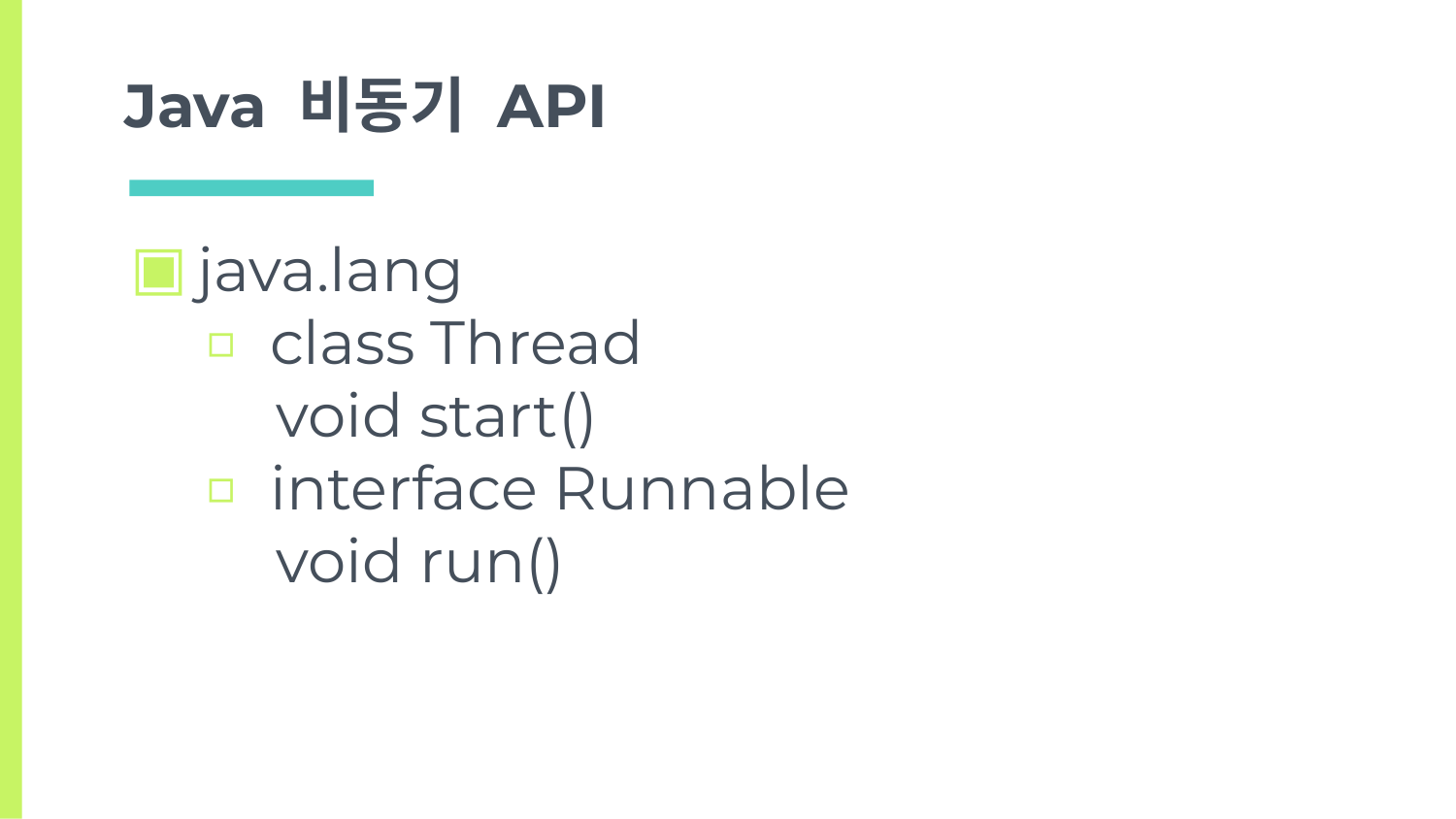

# Java 비동기 API
java.lang
class Thread
void start()
interface Runnable
void run()